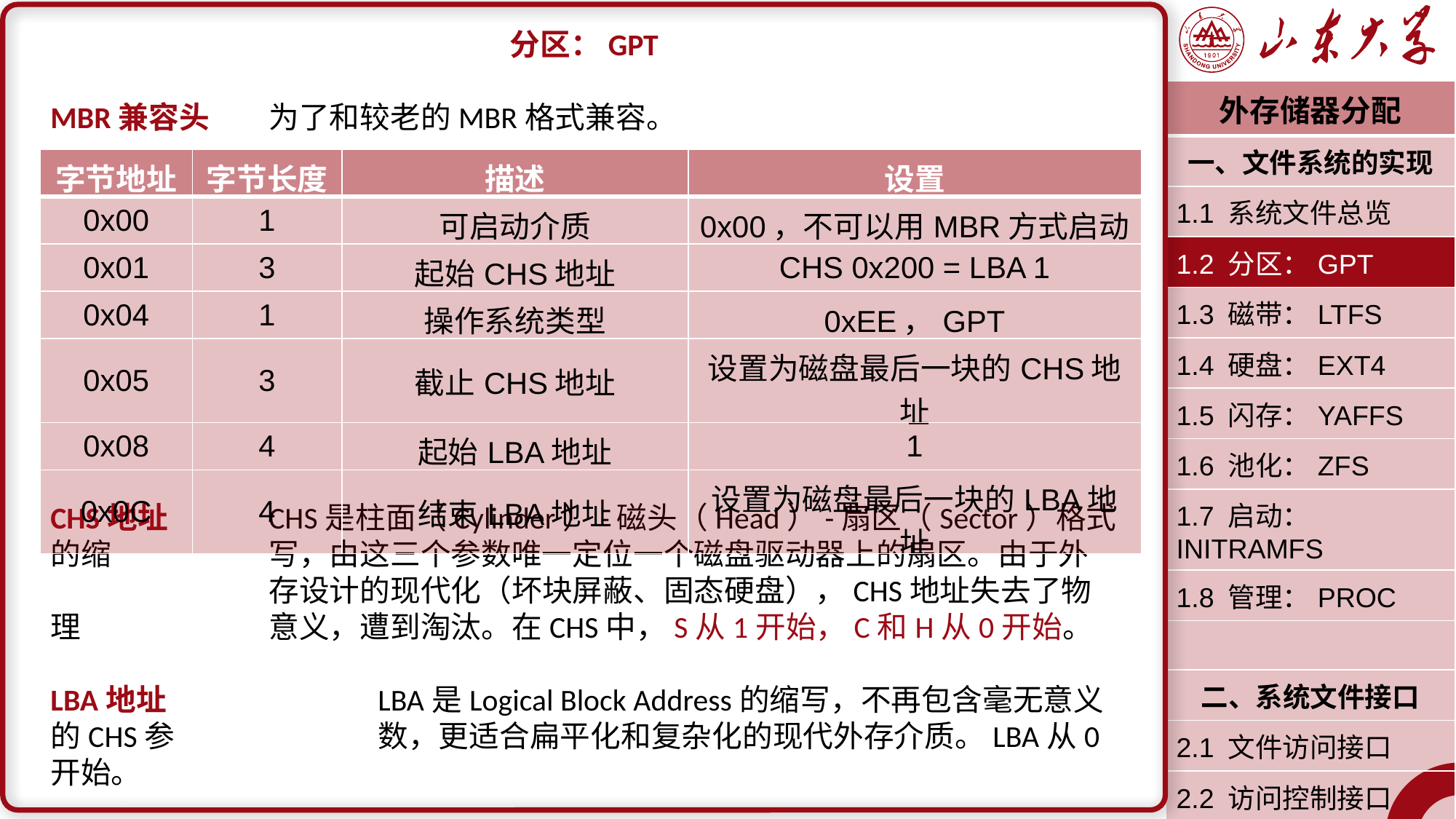

分区：GPT

MBR兼容头	为了和较老的MBR格式兼容。

CHS地址	CHS是柱面（Cylinder）-磁头（Head）-扇区（Sector）格式的缩		写，由这三个参数唯一定位一个磁盘驱动器上的扇区。由于外		存设计的现代化（坏块屏蔽、固态硬盘），CHS地址失去了物理		意义，遭到淘汰。在CHS中，S从1开始，C和H从0开始。

LBA地址		LBA是Logical Block Address的缩写，不再包含毫无意义的CHS参		数，更适合扁平化和复杂化的现代外存介质。LBA从0开始。
| 外存储器分配 |
| --- |
| 一、文件系统的实现 |
| 1.1 系统文件总览 |
| 1.2 分区：GPT |
| 1.3 磁带：LTFS |
| 1.4 硬盘：EXT4 |
| 1.5 闪存：YAFFS |
| 1.6 池化：ZFS |
| 1.7 启动：INITRAMFS |
| 1.8 管理：PROC |
|  |
| 二、系统文件接口 |
| 2.1 文件访问接口 |
| 2.2 访问控制接口 |
| 潘润宇 2023.04 |
| 字节地址 | 字节长度 | 描述 | 设置 |
| --- | --- | --- | --- |
| 0x00 | 1 | 可启动介质 | 0x00，不可以用MBR方式启动 |
| 0x01 | 3 | 起始CHS地址 | CHS 0x200 = LBA 1 |
| 0x04 | 1 | 操作系统类型 | 0xEE，GPT |
| 0x05 | 3 | 截止CHS地址 | 设置为磁盘最后一块的CHS地址 |
| 0x08 | 4 | 起始LBA地址 | 1 |
| 0x0C | 4 | 结束LBA地址 | 设置为磁盘最后一块的LBA地址 |